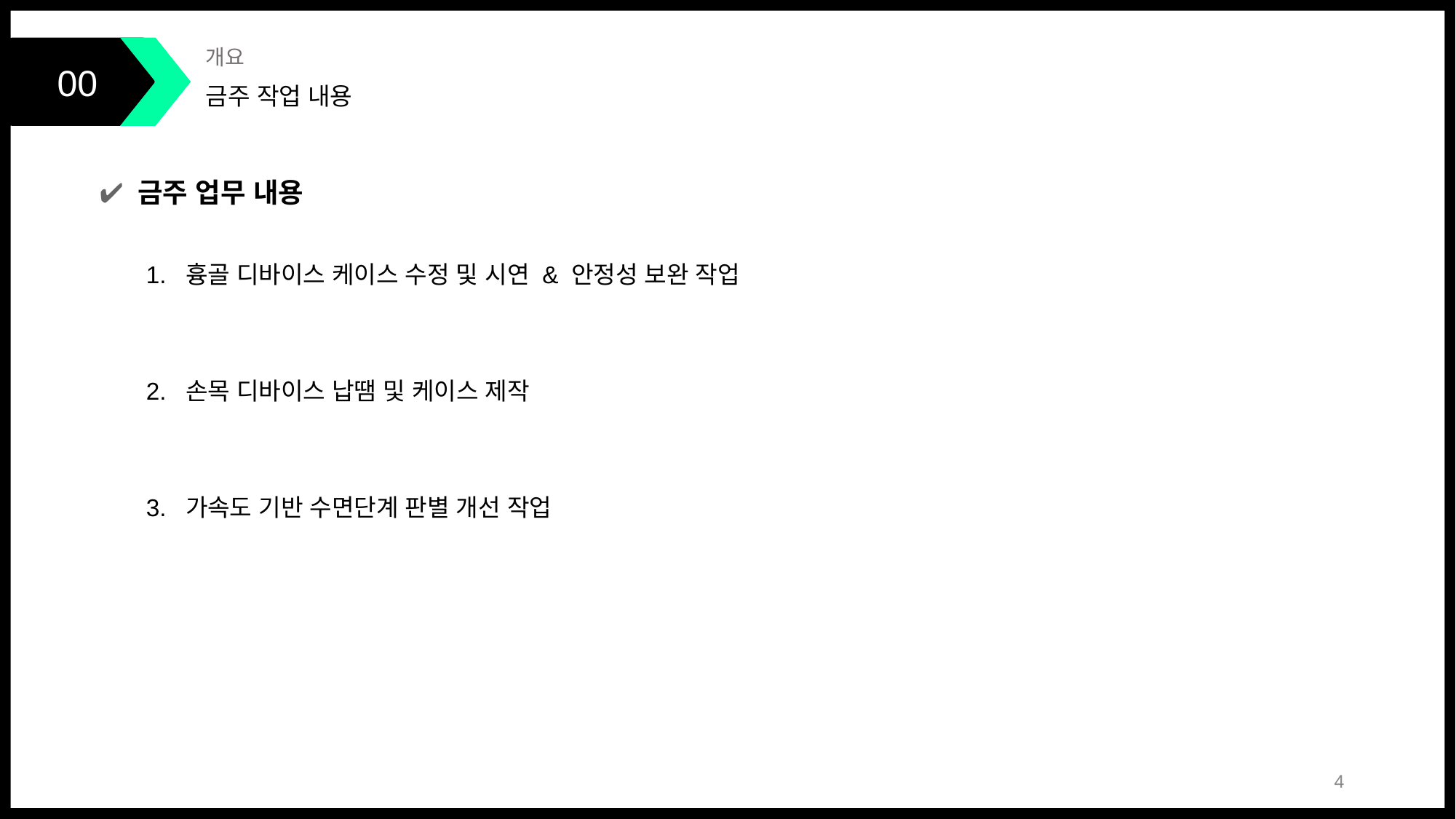

00
개요
금주 작업 내용
✔ 금주 업무 내용

흉골 디바이스 케이스 수정 및 시연 & 안정성 보완 작업

손목 디바이스 납땜 및 케이스 제작

가속도 기반 수면단계 판별 개선 작업
4